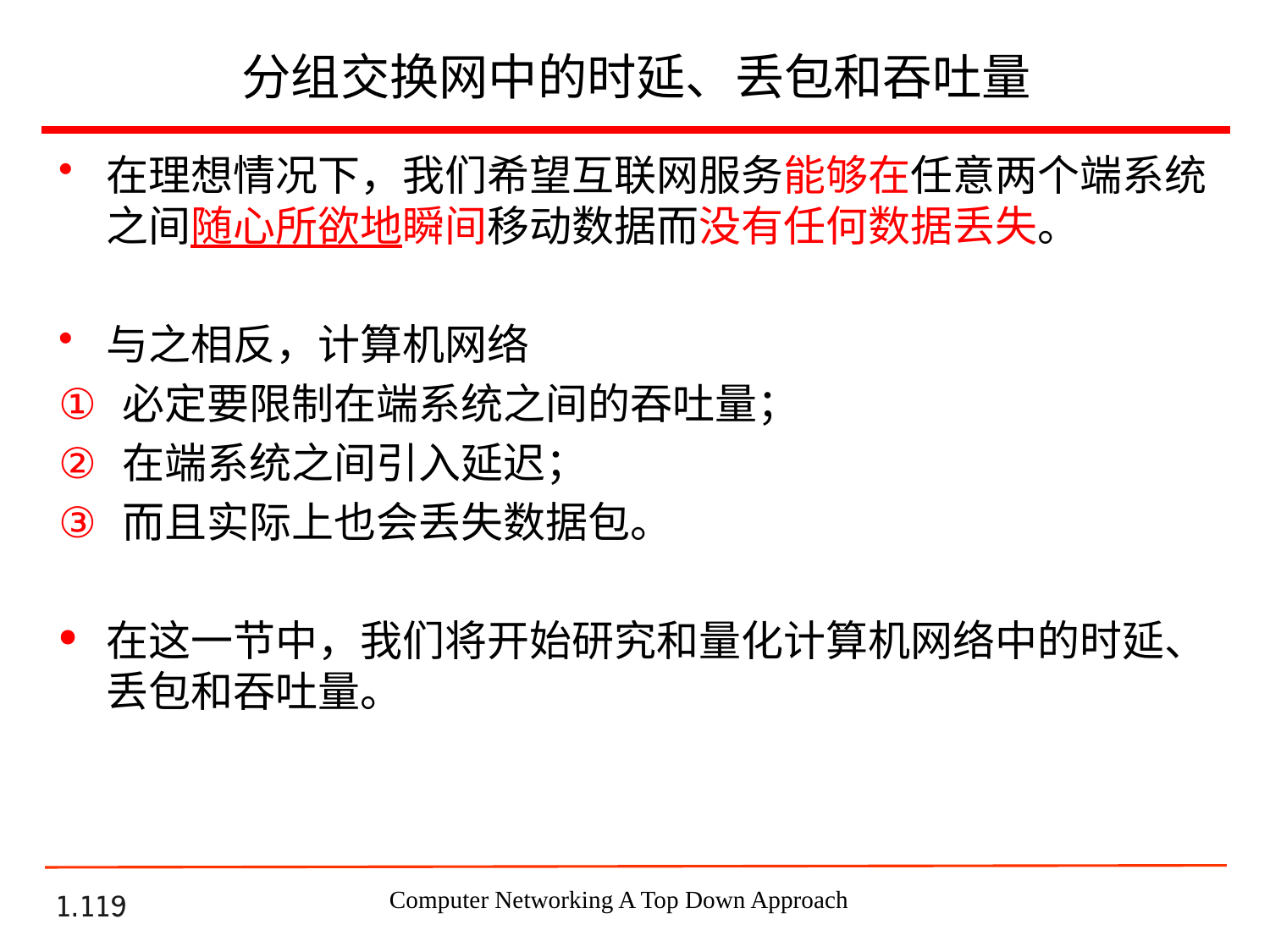

# 分组交换网中的时延、丢包和吞吐量
在理想情况下，我们希望互联网服务能够在任意两个端系统之间随心所欲地瞬间移动数据而没有任何数据丢失。

与之相反，计算机网络
必定要限制在端系统之间的吞吐量；
在端系统之间引入延迟；
而且实际上也会丢失数据包。

在这一节中，我们将开始研究和量化计算机网络中的时延、丢包和吞吐量。